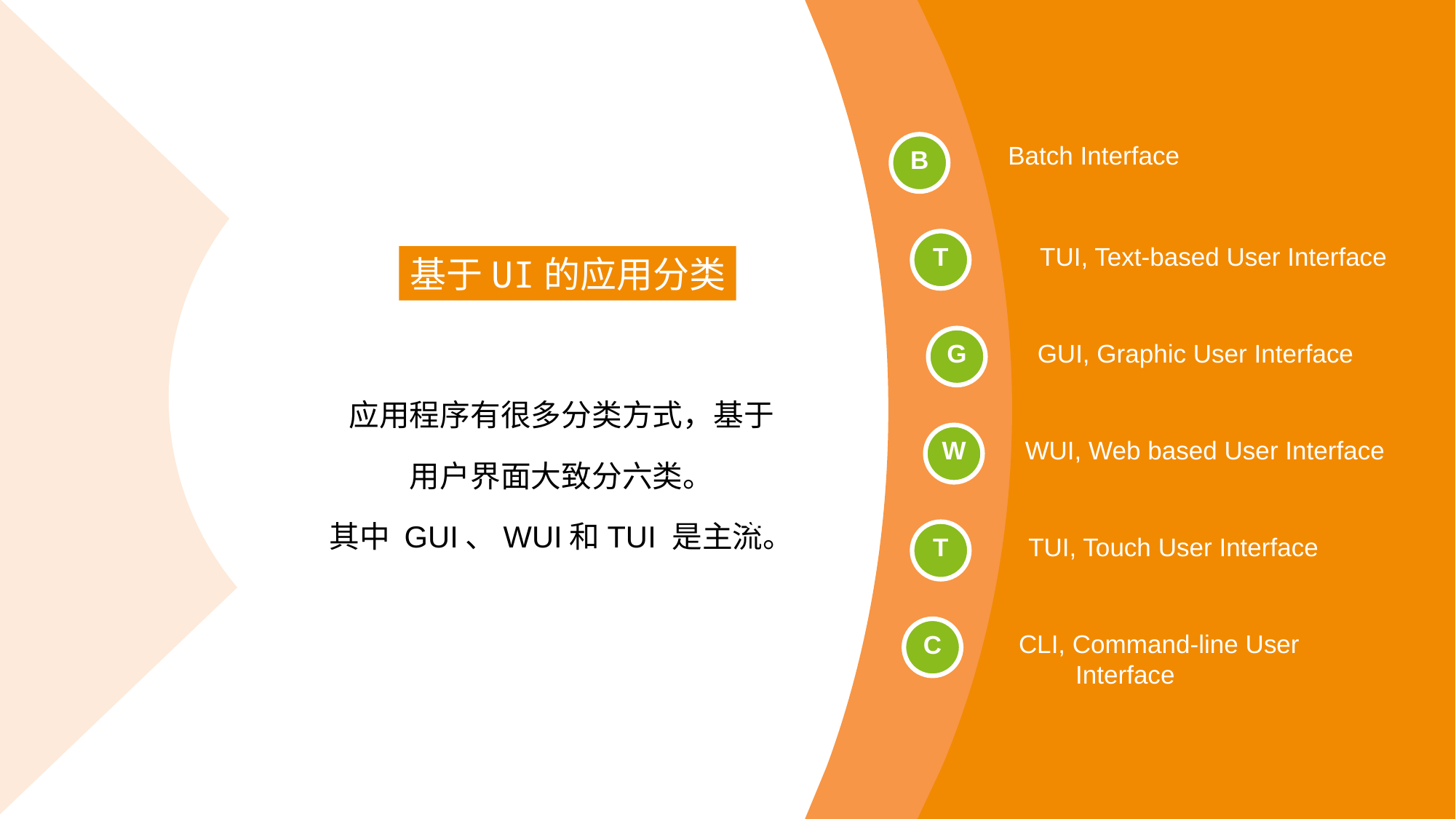

基于UI的应用分类
应用程序有很多分类方式，基于
用户界面大致分六类。
其中 GUI、WUI和TUI 是主流。
A
Batch Interface

B

T
TUI, Text-based User Interface
B

G
GUI, Graphic User Interface
F

W
WUI, Web based User Interface
C

T
TUI, Touch User Interface
D
E

C
CLI, Command-line User
        Interface